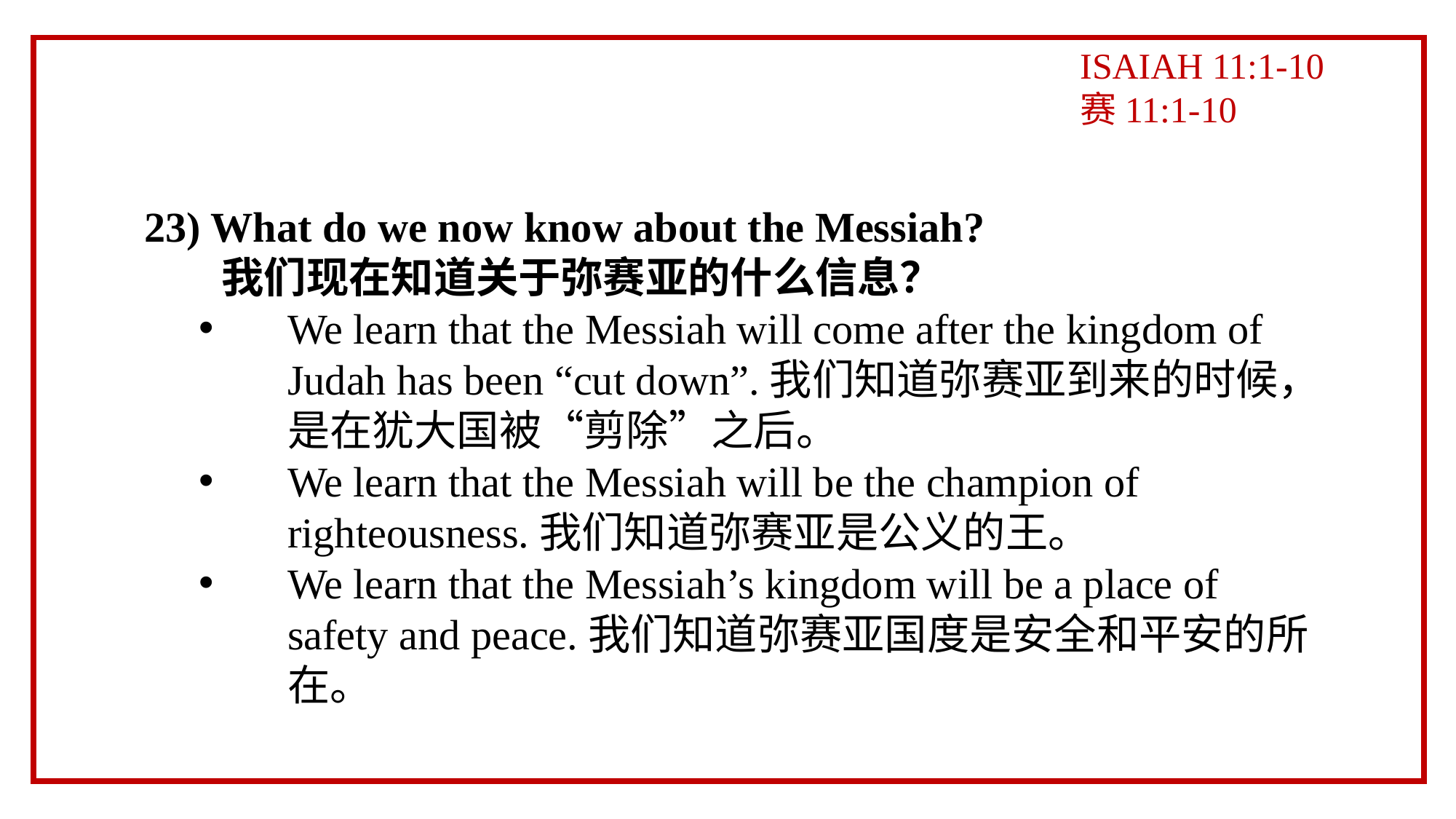

ISAIAH 11:1-10
赛11:1-10
23) What do we now know about the Messiah?
       我们现在知道关于弥赛亚的什么信息？
We learn that the Messiah will come after the kingdom of Judah has been “cut down”.我们知道弥赛亚到来的时候，是在犹大国被“剪除”之后。
We learn that the Messiah will be the champion of righteousness.我们知道弥赛亚是公义的王。
We learn that the Messiah’s kingdom will be a place of safety and peace.我们知道弥赛亚国度是安全和平安的所在。